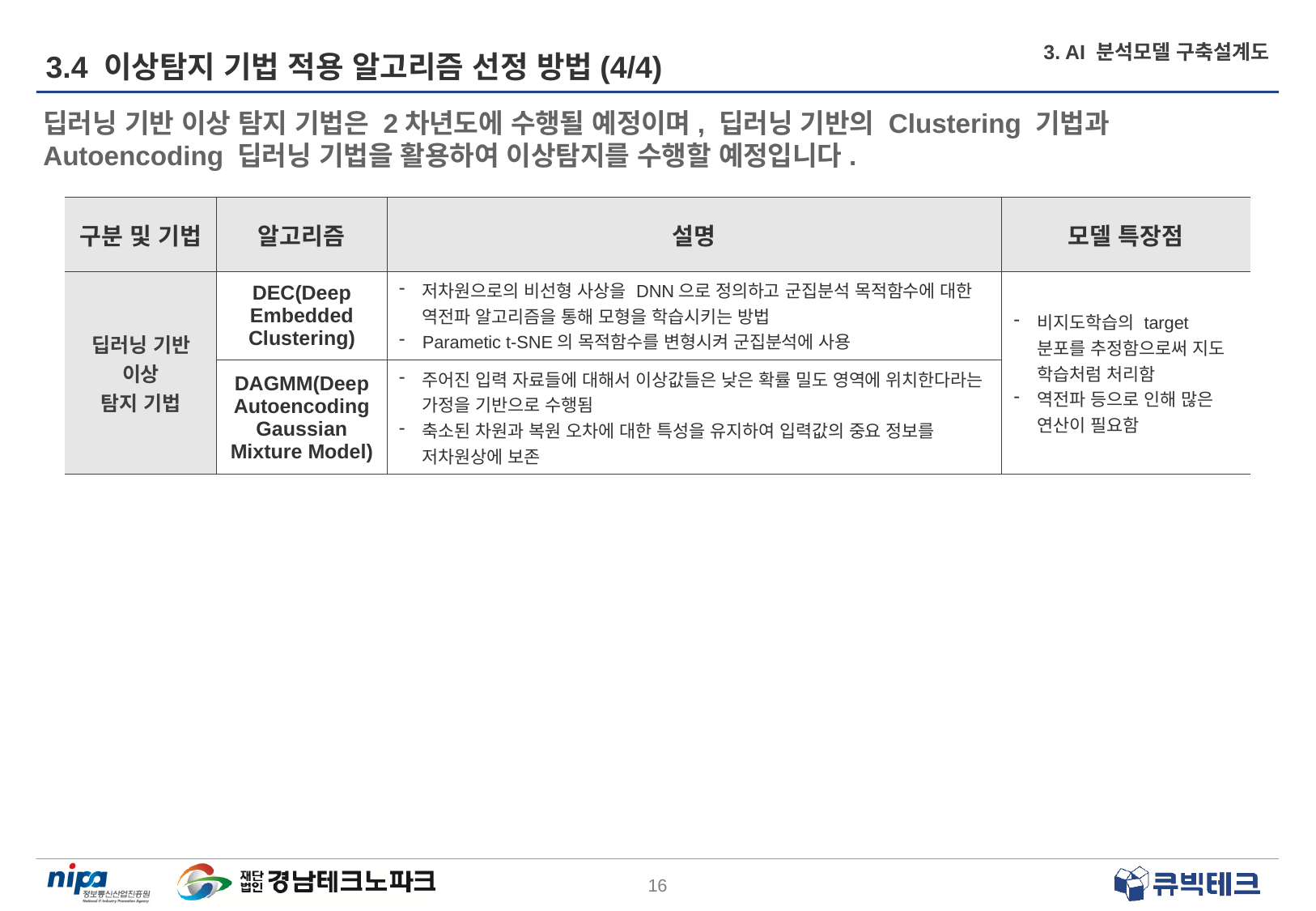

# 3.4 이상탐지 기법 적용 알고리즘 선정 방법(4/4)
3. AI 분석모델 구축설계도

딥러닝 기반 이상 탐지 기법은 2차년도에 수행될 예정이며, 딥러닝 기반의 Clustering 기법과 Autoencoding 딥러닝 기법을 활용하여 이상탐지를 수행할 예정입니다.
| 구분 및 기법 | 알고리즘 | 설명 | 모델 특장점 |
| --- | --- | --- | --- |
| 딥러닝 기반 이상 탐지 기법 | DEC(Deep Embedded Clustering) | 저차원으로의 비선형 사상을 DNN으로 정의하고 군집분석 목적함수에 대한 역전파 알고리즘을 통해 모형을 학습시키는 방법 Parametic t-SNE의 목적함수를 변형시켜 군집분석에 사용 | 비지도학습의 target 분포를 추정함으로써 지도 학습처럼 처리함 역전파 등으로 인해 많은 연산이 필요함 |
|  | DAGMM(Deep Autoencoding Gaussian Mixture Model) | 주어진 입력 자료들에 대해서 이상값들은 낮은 확률 밀도 영역에 위치한다라는 가정을 기반으로 수행됨 축소된 차원과 복원 오차에 대한 특성을 유지하여 입력값의 중요 정보를 저차원상에 보존 |  |